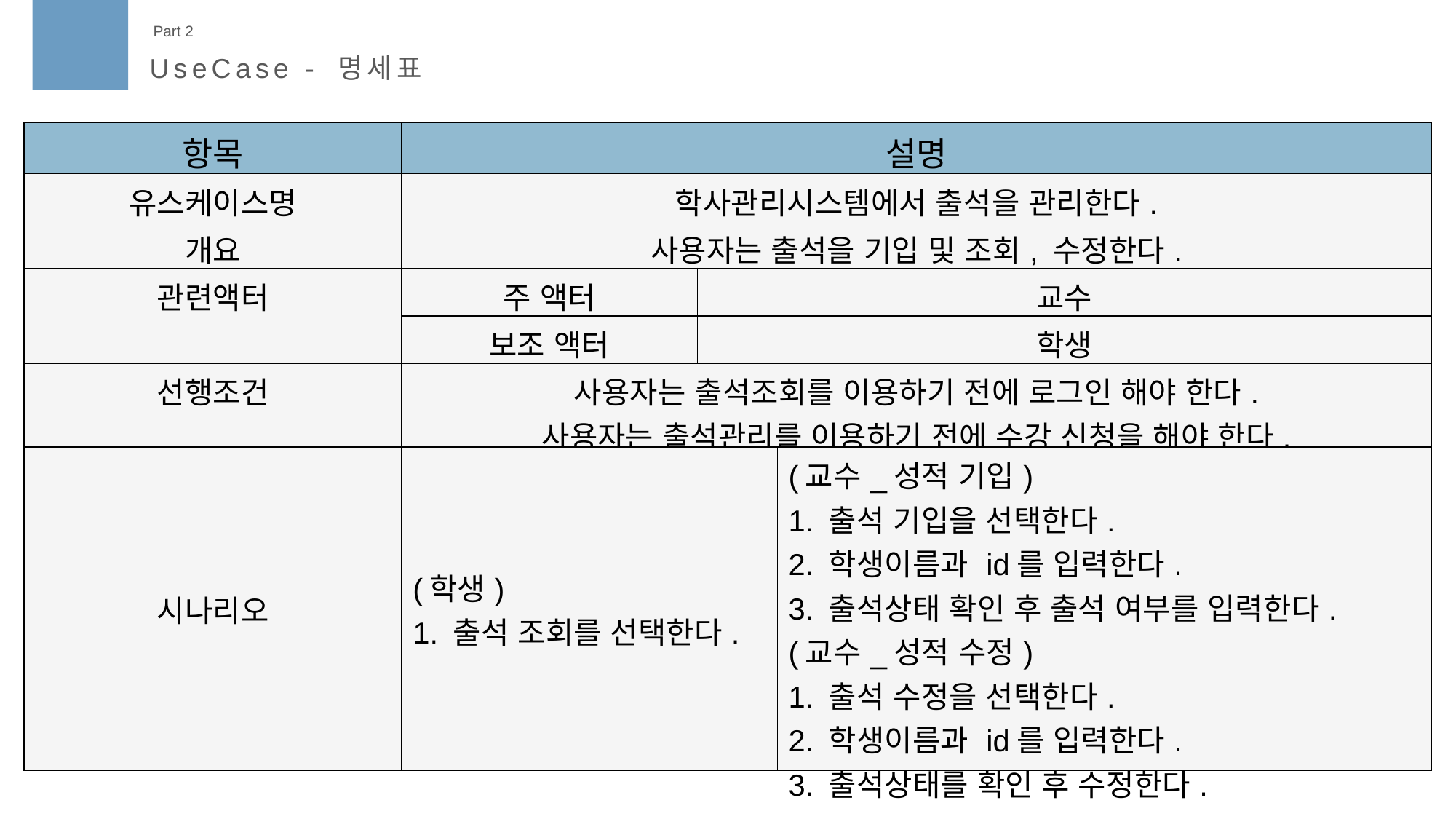

Part 2
UseCase - 명세표
| 항목 | 설명 |  |  |
| --- | --- | --- | --- |
| 유스케이스명 | 학사관리시스템에서 출석을 관리한다. |  |  |
| 개요 | 사용자는 출석을 기입 및 조회, 수정한다. |  |  |
| 관련액터 | 주 액터 | 교수 |  |
|  | 보조 액터 | 학생 |  |
| 선행조건 | 사용자는 출석조회를 이용하기 전에 로그인 해야 한다. 사용자는 출석관리를 이용하기 전에 수강 신청을 해야 한다. |  |  |
| 시나리오 | (학생) 1. 출석 조회를 선택한다. |  | (교수\_성적 기입) 1. 출석 기입을 선택한다. 2. 학생이름과 id를 입력한다. 3. 출석상태 확인 후 출석 여부를 입력한다. (교수\_성적 수정) 1. 출석 수정을 선택한다. 2. 학생이름과 id를 입력한다. 3. 출석상태를 확인 후 수정한다. |